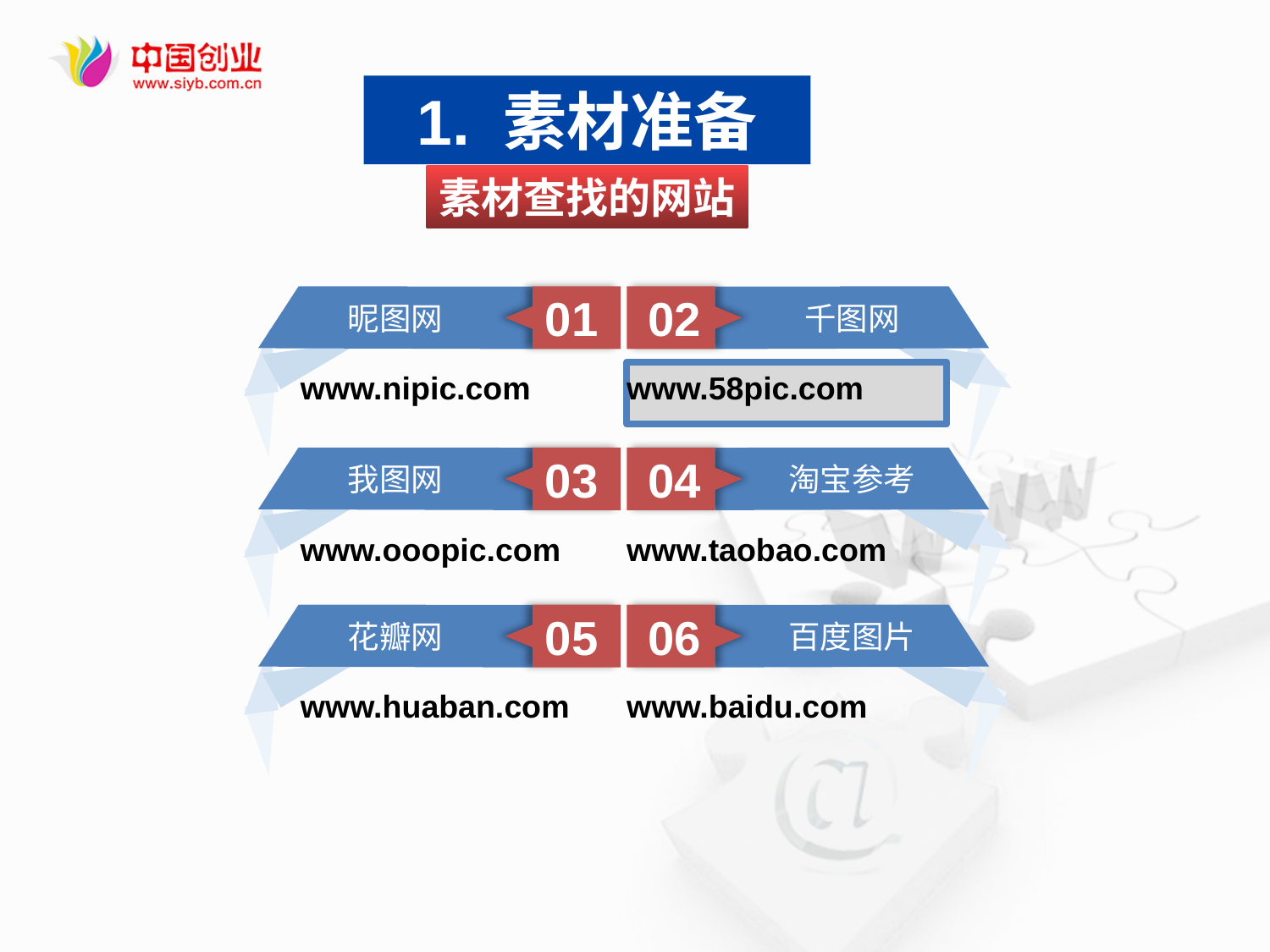

1. 素材准备
素材查找的网站
昵图网
01

www.nipic.com

02
千图网

www.58pic.com

我图网
03

www.ooopic.com

04
淘宝参考

www.taobao.com

花瓣网
05

www.huaban.com

06
百度图片

www.baidu.com